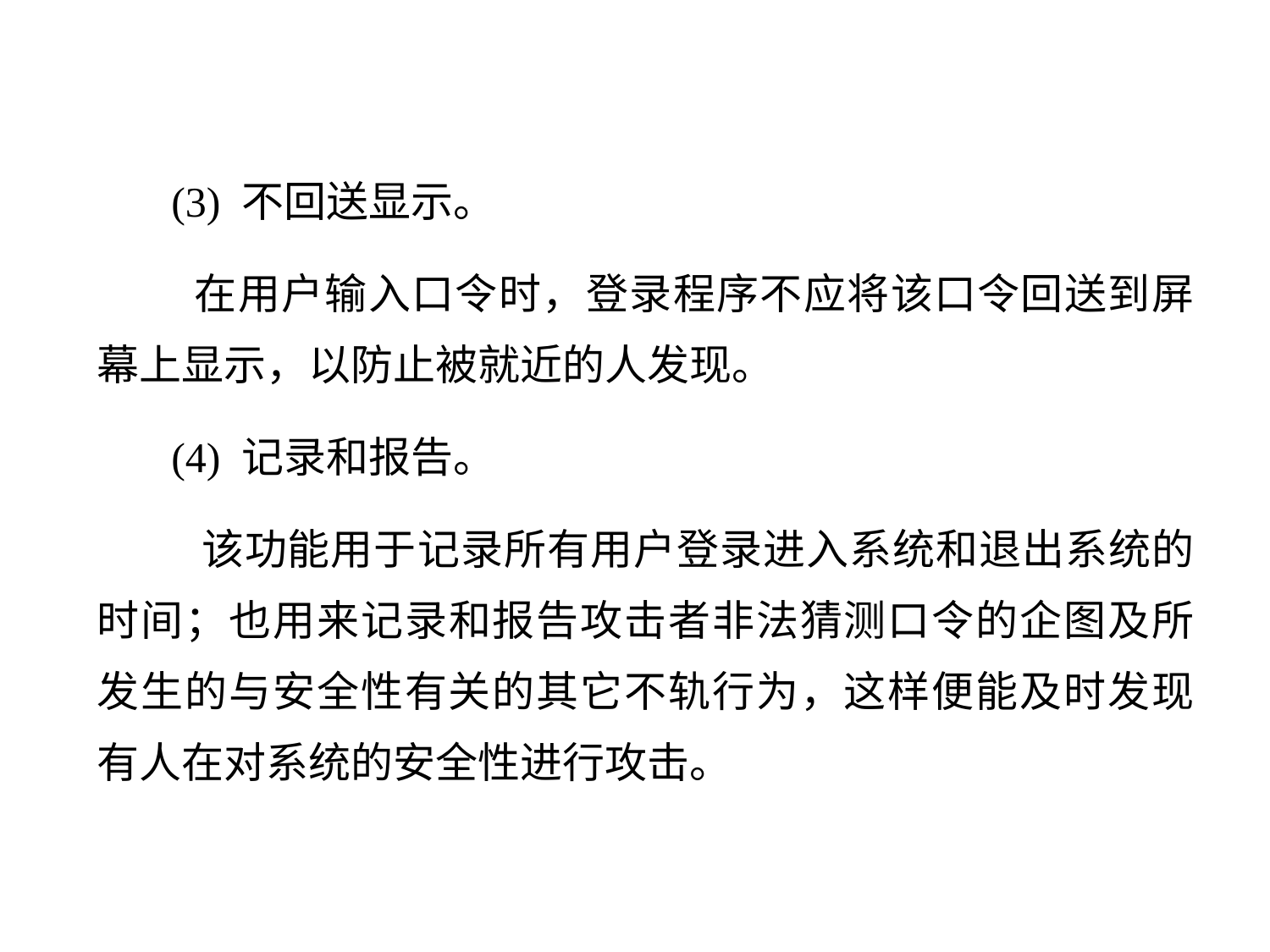

(3) 不回送显示。
        在用户输入口令时，登录程序不应将该口令回送到屏幕上显示，以防止被就近的人发现。
       (4) 记录和报告。
         该功能用于记录所有用户登录进入系统和退出系统的时间；也用来记录和报告攻击者非法猜测口令的企图及所发生的与安全性有关的其它不轨行为，这样便能及时发现有人在对系统的安全性进行攻击。